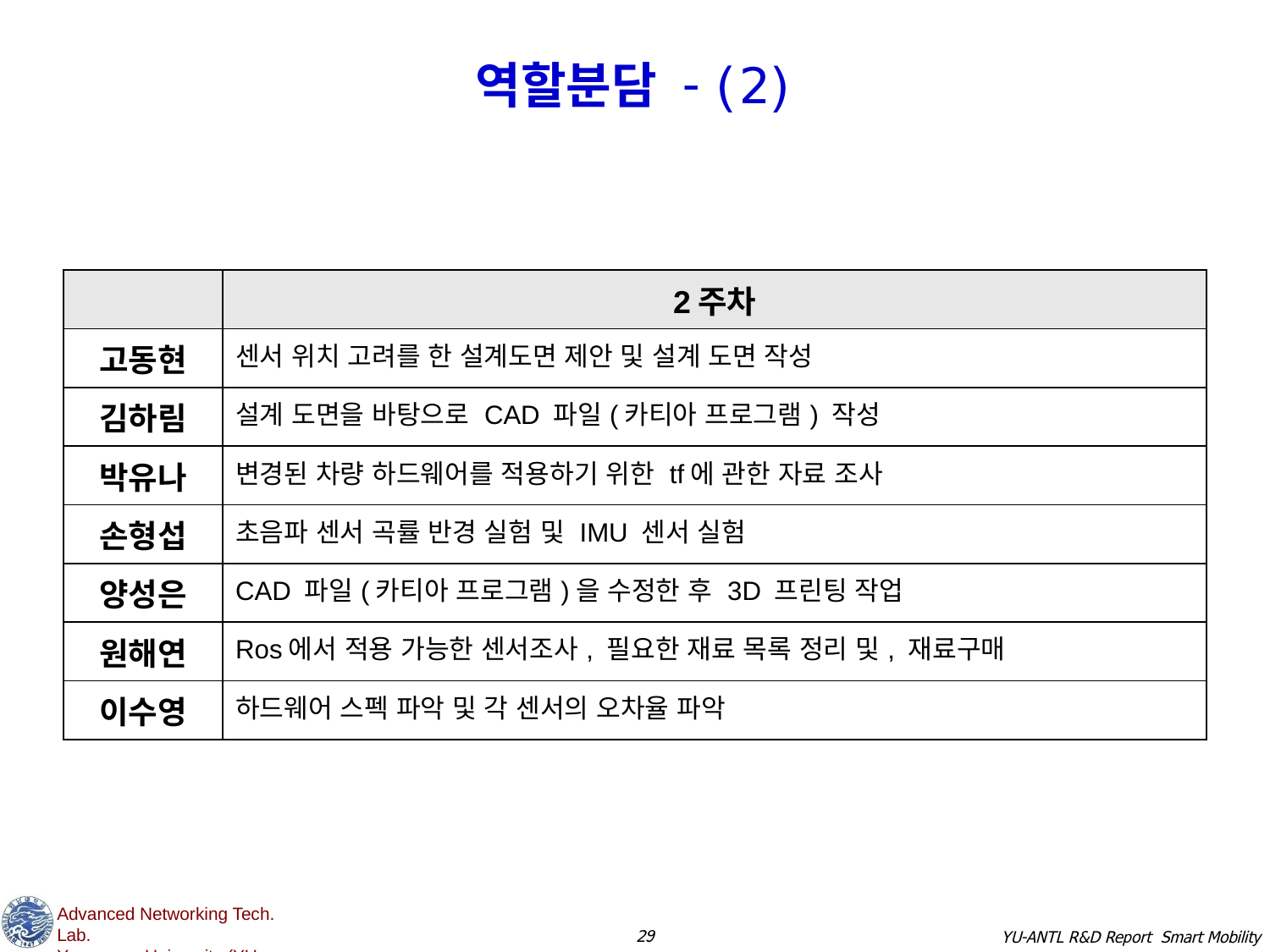

# 역할분담 - (2)
|  | 2주차 |
| --- | --- |
| 고동현 | 센서 위치 고려를 한 설계도면 제안 및 설계 도면 작성 |
| 김하림 | 설계 도면을 바탕으로 CAD 파일(카티아 프로그램) 작성 |
| 박유나 | 변경된 차량 하드웨어를 적용하기 위한 tf에 관한 자료 조사 |
| 손형섭 | 초음파 센서 곡률 반경 실험 및 IMU 센서 실험 |
| 양성은 | CAD 파일(카티아 프로그램)을 수정한 후 3D 프린팅 작업 |
| 원해연 | Ros에서 적용 가능한 센서조사, 필요한 재료 목록 정리 및, 재료구매 |
| 이수영 | 하드웨어 스펙 파악 및 각 센서의 오차율 파악 |